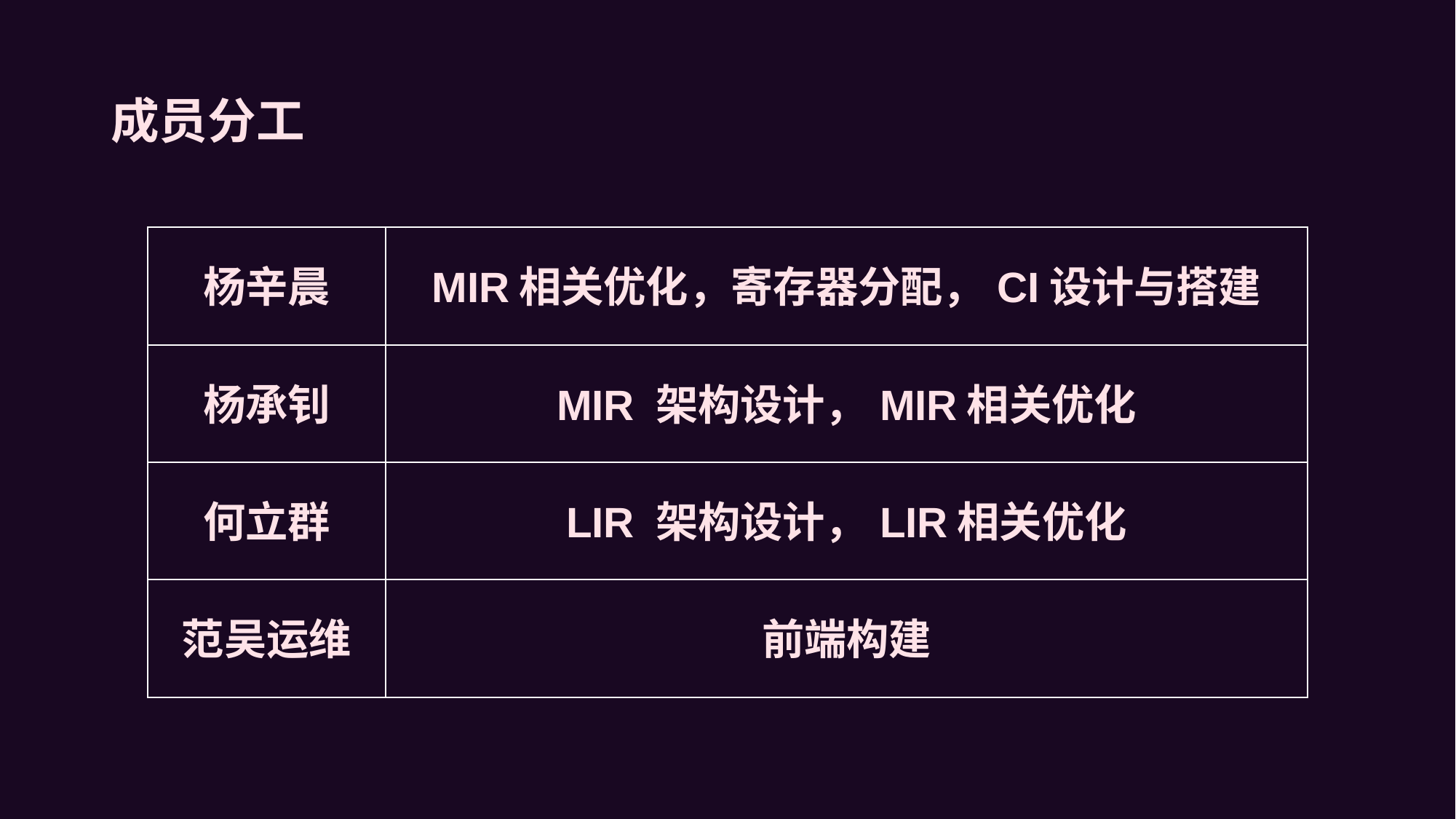

成员分工
| 杨辛晨 | MIR相关优化，寄存器分配，CI设计与搭建 |
| --- | --- |
| 杨承钊 | MIR 架构设计，MIR相关优化 |
| 何立群 | LIR 架构设计，LIR相关优化 |
| 范吴运维 | 前端构建 |